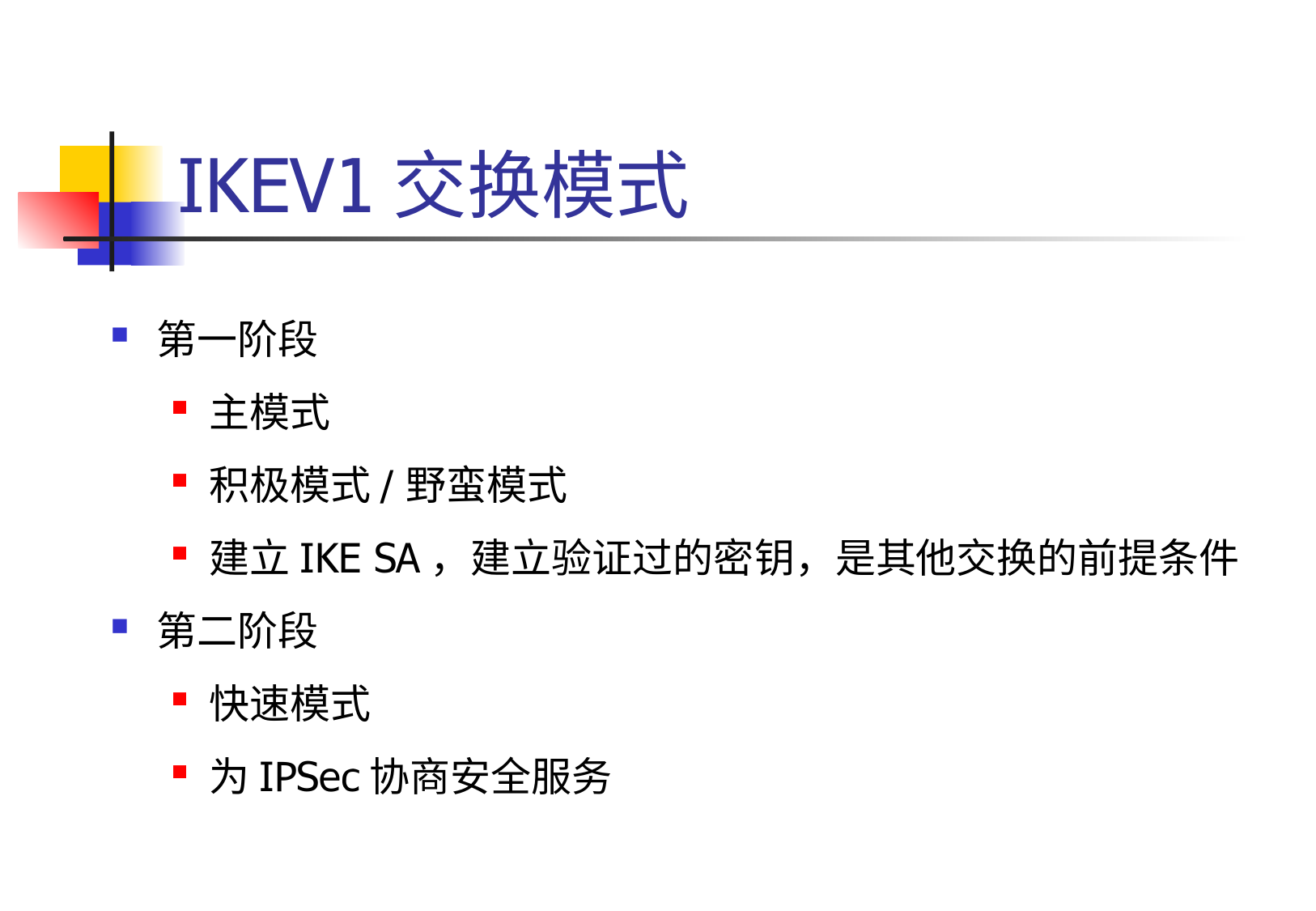

# IKEV1交换模式
第一阶段
主模式
积极模式/野蛮模式
建立IKE SA，建立验证过的密钥，是其他交换的前提条件
第二阶段
快速模式
为IPSec协商安全服务